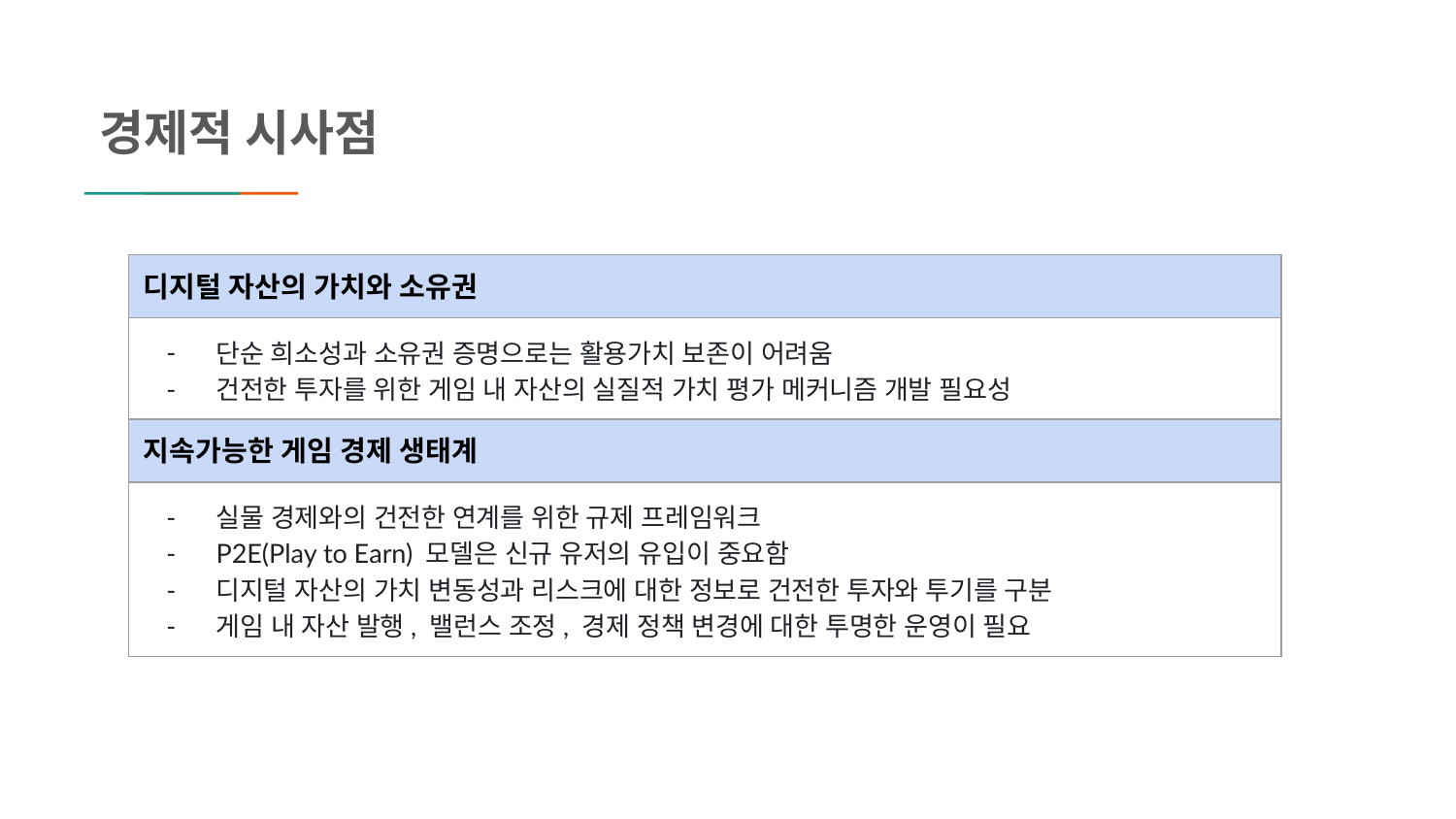

경제적 시사점
| 디지털 자산의 가치와 소유권 |  |
| --- | --- |
| 단순 희소성과 소유권 증명으로는 활용가치 보존이 어려움 건전한 투자를 위한 게임 내 자산의 실질적 가치 평가 메커니즘 개발 필요성 |  |
| 지속가능한 게임 경제 생태계 |  |
| 실물 경제와의 건전한 연계를 위한 규제 프레임워크 P2E(Play to Earn) 모델은 신규 유저의 유입이 중요함 디지털 자산의 가치 변동성과 리스크에 대한 정보로 건전한 투자와 투기를 구분 게임 내 자산 발행, 밸런스 조정, 경제 정책 변경에 대한 투명한 운영이 필요 |  |